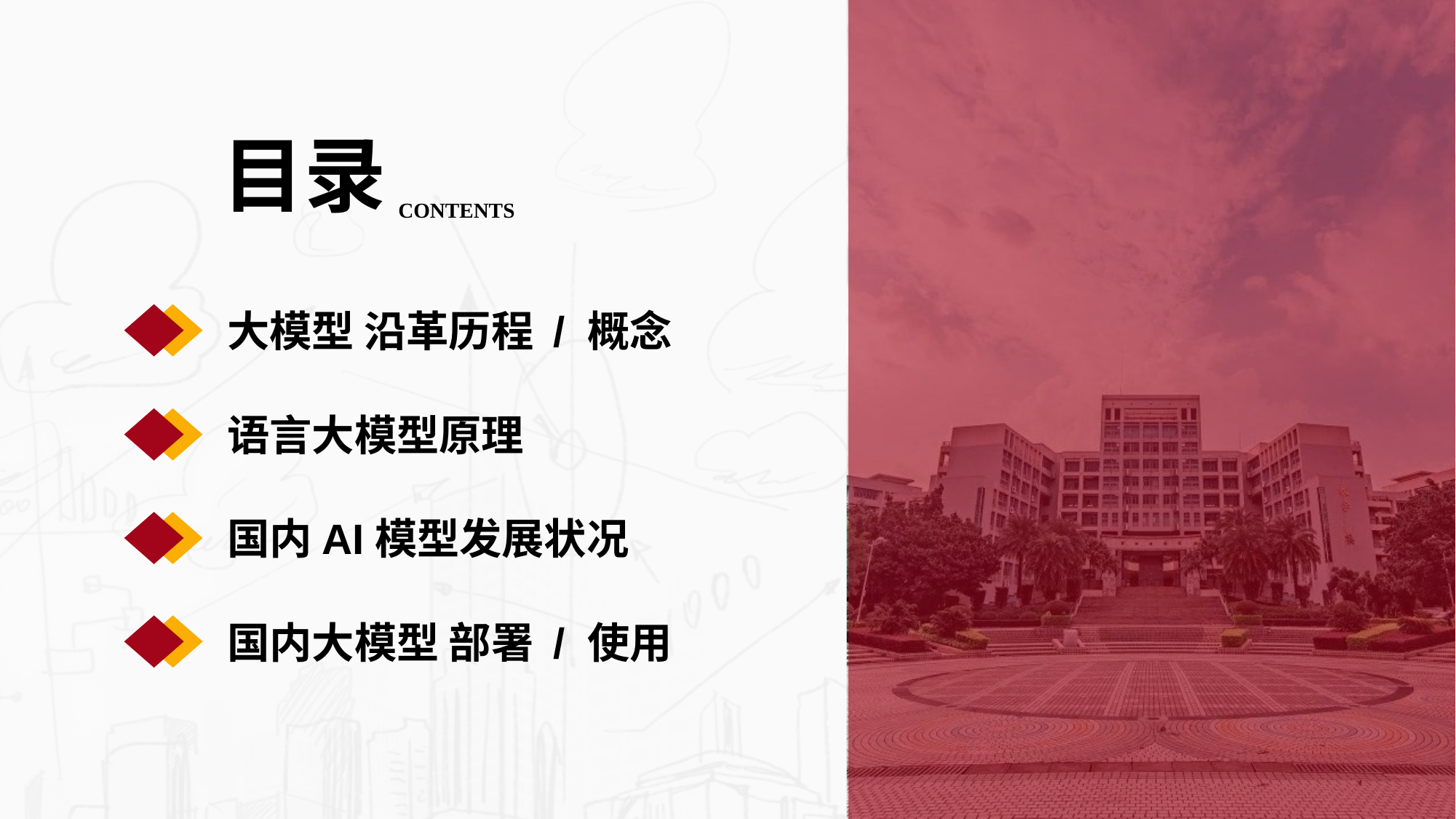

目录
CONTENTS
大模型 沿革历程 / 概念

语言大模型原理

国内AI模型发展状况

国内大模型 部署 / 使用